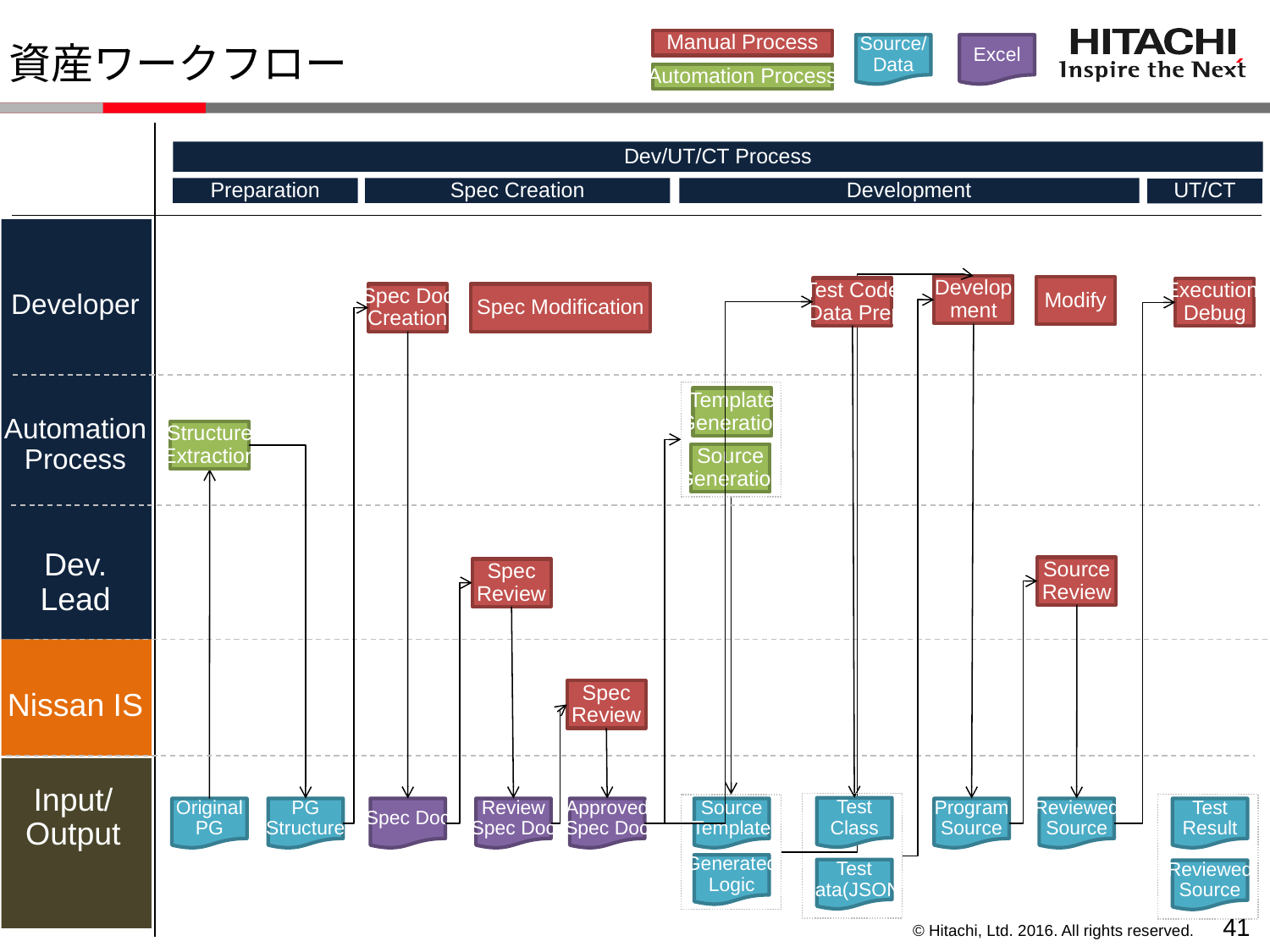

Manual Process
Source/
Data
Excel
資産ワークフロー
Automation Process
Dev/UT/CT Process
Preparation
Spec Creation
Development
UT/CT

Developer
Develop
ment
Modify
Test Code
/Data Prep
Execution/
Debug
Spec Doc
Creation
Spec Modification
Automation
Process

Template
Generation
Structure
Extraction
Source
Generation
Dev.
Lead
Source
Review
Spec
Review

Nissan IS
Spec
Review

Input/
Output

Test
Class
Original
PG
PG
Structure
Spec Doc
Review
Spec Doc
Approved
Spec Doc
Source
Template
Program
Source
Reviewed
Source
Test
Result
Generated
Logic
Test
Data(JSON)
Reviewed
Source
41